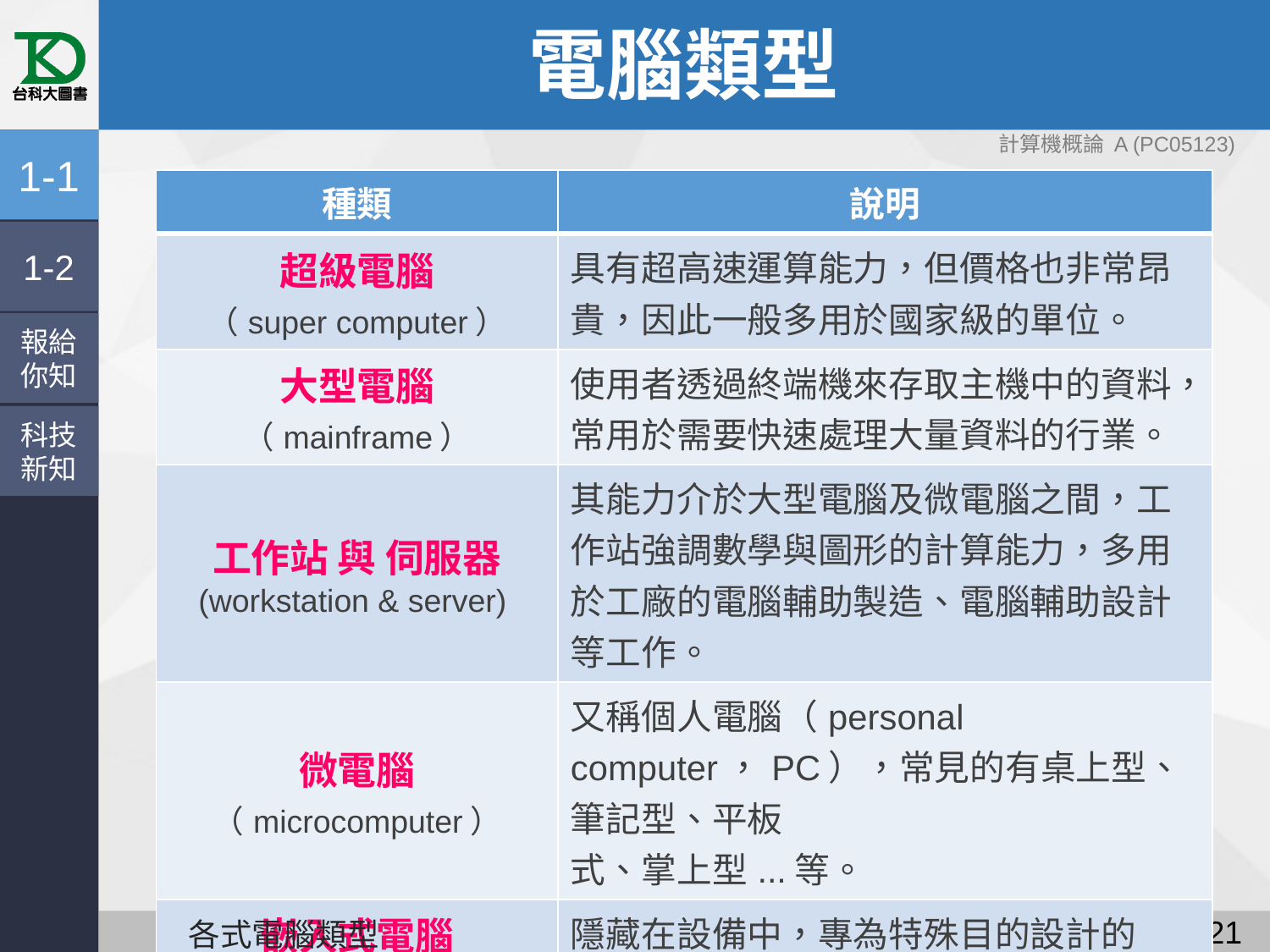

電腦類型
計算機概論 A (PC05123)
1-1
| 種類 | 說明 |
| --- | --- |
| 超級電腦 （super computer） | 具有超高速運算能力，但價格也非常昂貴，因此一般多用於國家級的單位。 |
| 大型電腦 （mainframe） | 使用者透過終端機來存取主機中的資料，常用於需要快速處理大量資料的行業。 |
| 工作站 與 伺服器 (workstation & server) | 其能力介於大型電腦及微電腦之間，工作站強調數學與圖形的計算能力，多用於工廠的電腦輔助製造、電腦輔助設計等工作。 |
| 微電腦 （microcomputer） | 又稱個人電腦（personal computer，PC），常見的有桌上型、筆記型、平板 式、掌上型...等。 |
| 嵌入式電腦 （embedded computer） | 隱藏在設備中，專為特殊目的設計的 電腦晶片，如行動電話晶片。 |
1-2
報給
你知
科技
新知
21
各式電腦類型